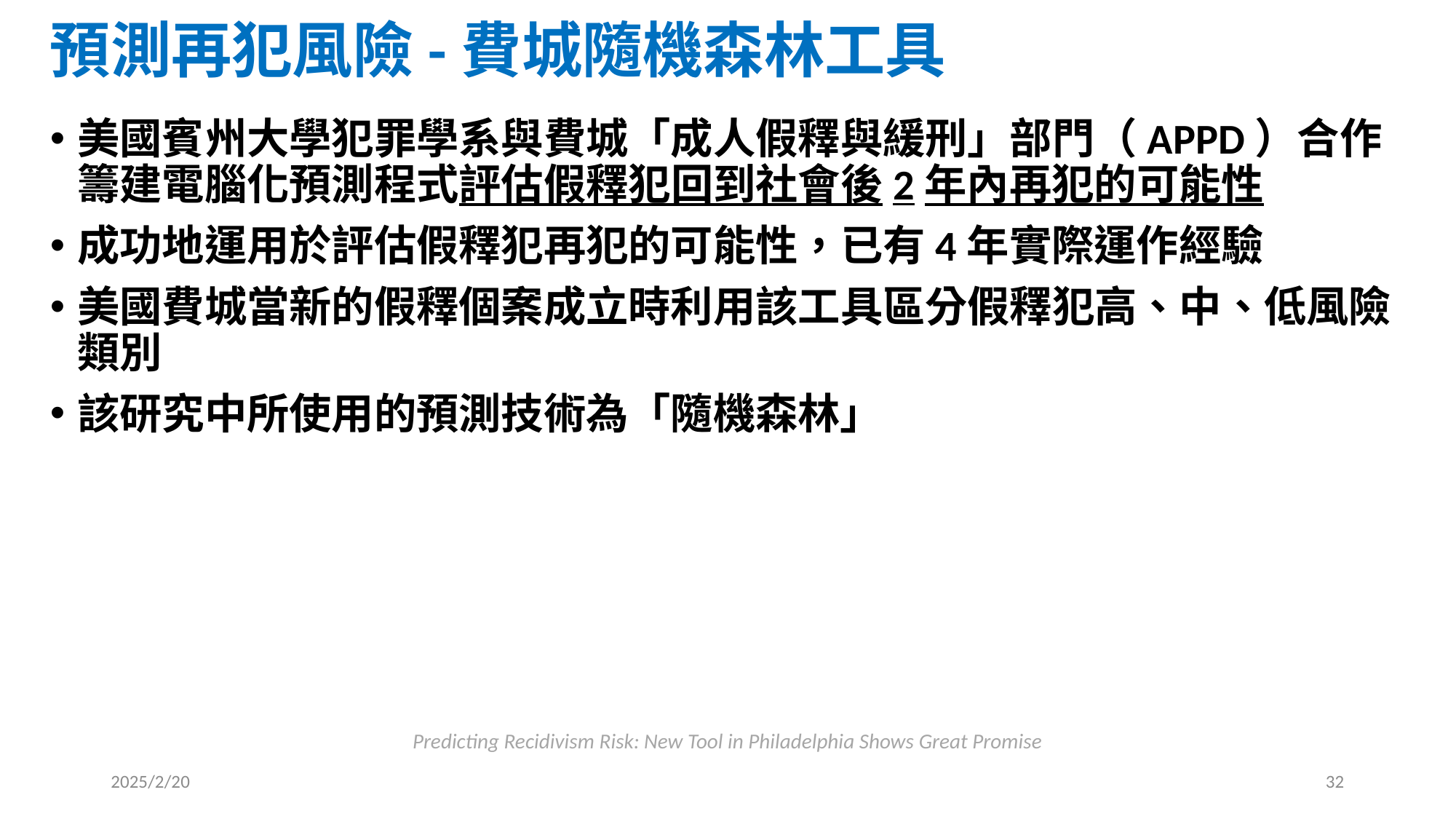

# 預測再犯風險-費城隨機森林工具
美國賓州大學犯罪學系與費城「成人假釋與緩刑」部門（APPD）合作籌建電腦化預測程式評估假釋犯回到社會後2年內再犯的可能性
成功地運用於評估假釋犯再犯的可能性，已有4年實際運作經驗
美國費城當新的假釋個案成立時利用該工具區分假釋犯高、中、低風險類別
該研究中所使用的預測技術為「隨機森林」

Predicting Recidivism Risk: New Tool in Philadelphia Shows Great Promise
2025/2/20
32